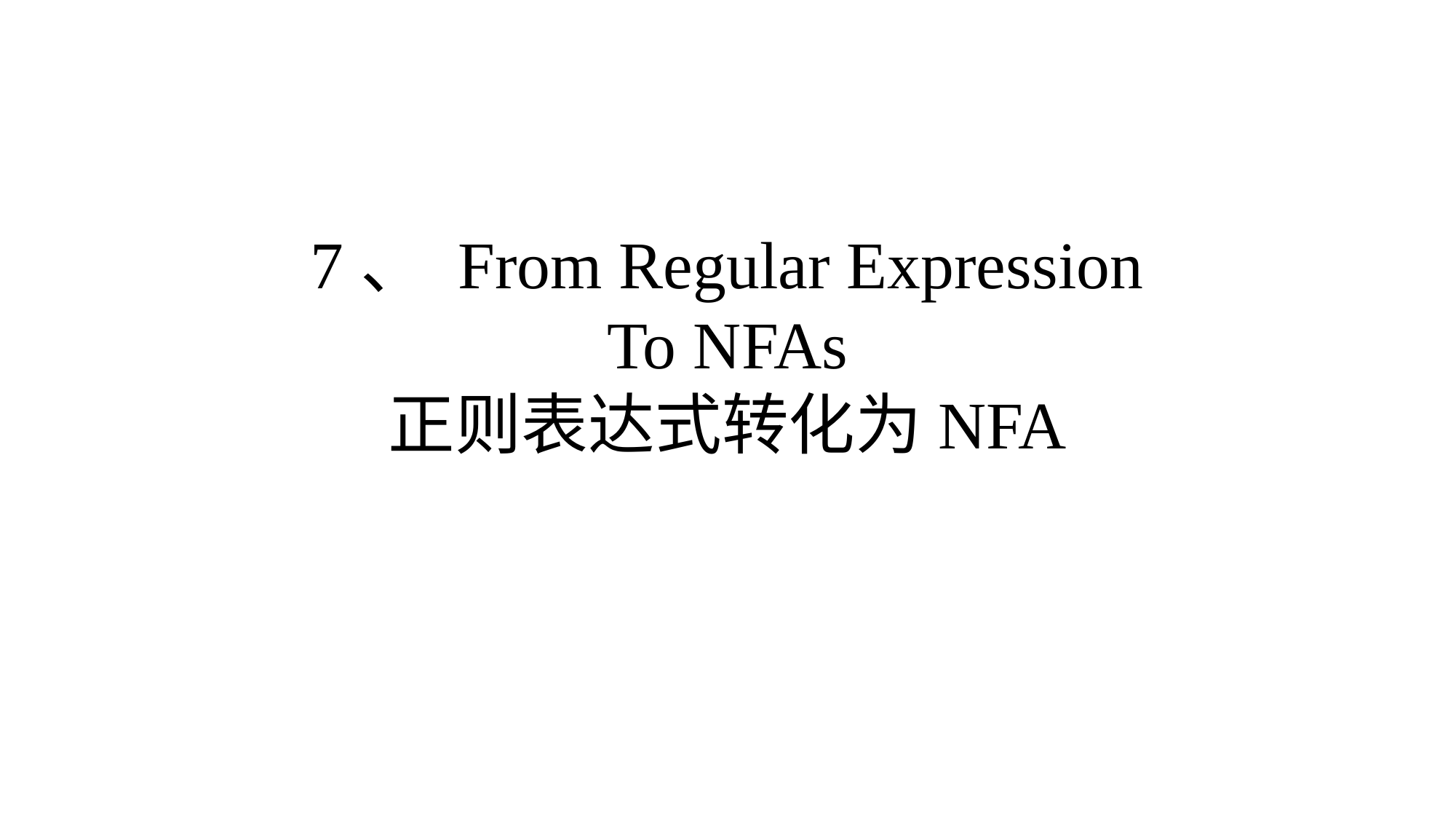

# 7、 From Regular Expression To NFAs 正则表达式转化为NFA